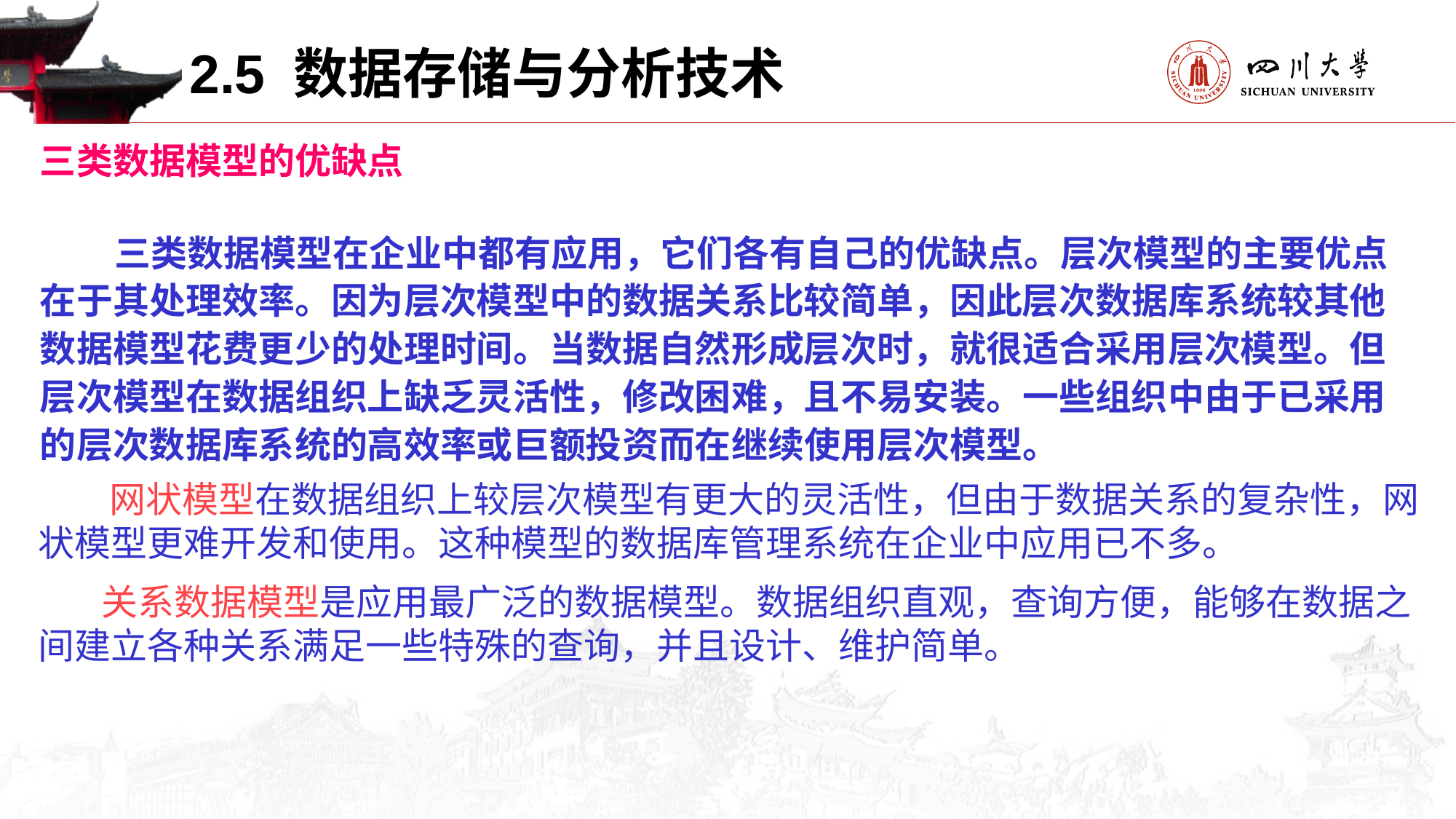

2.5 数据存储与分析技术

三类数据模型的优缺点

        三类数据模型在企业中都有应用，它们各有自己的优缺点。层次模型的主要优点在于其处理效率。因为层次模型中的数据关系比较简单，因此层次数据库系统较其他数据模型花费更少的处理时间。当数据自然形成层次时，就很适合采用层次模型。但层次模型在数据组织上缺乏灵活性，修改困难，且不易安装。一些组织中由于已采用的层次数据库系统的高效率或巨额投资而在继续使用层次模型。
           网状模型在数据组织上较层次模型有更大的灵活性，但由于数据关系的复杂性，网状模型更难开发和使用。这种模型的数据库管理系统在企业中应用已不多。
          关系数据模型是应用最广泛的数据模型。数据组织直观，查询方便，能够在数据之间建立各种关系满足一些特殊的查询，并且设计、维护简单。